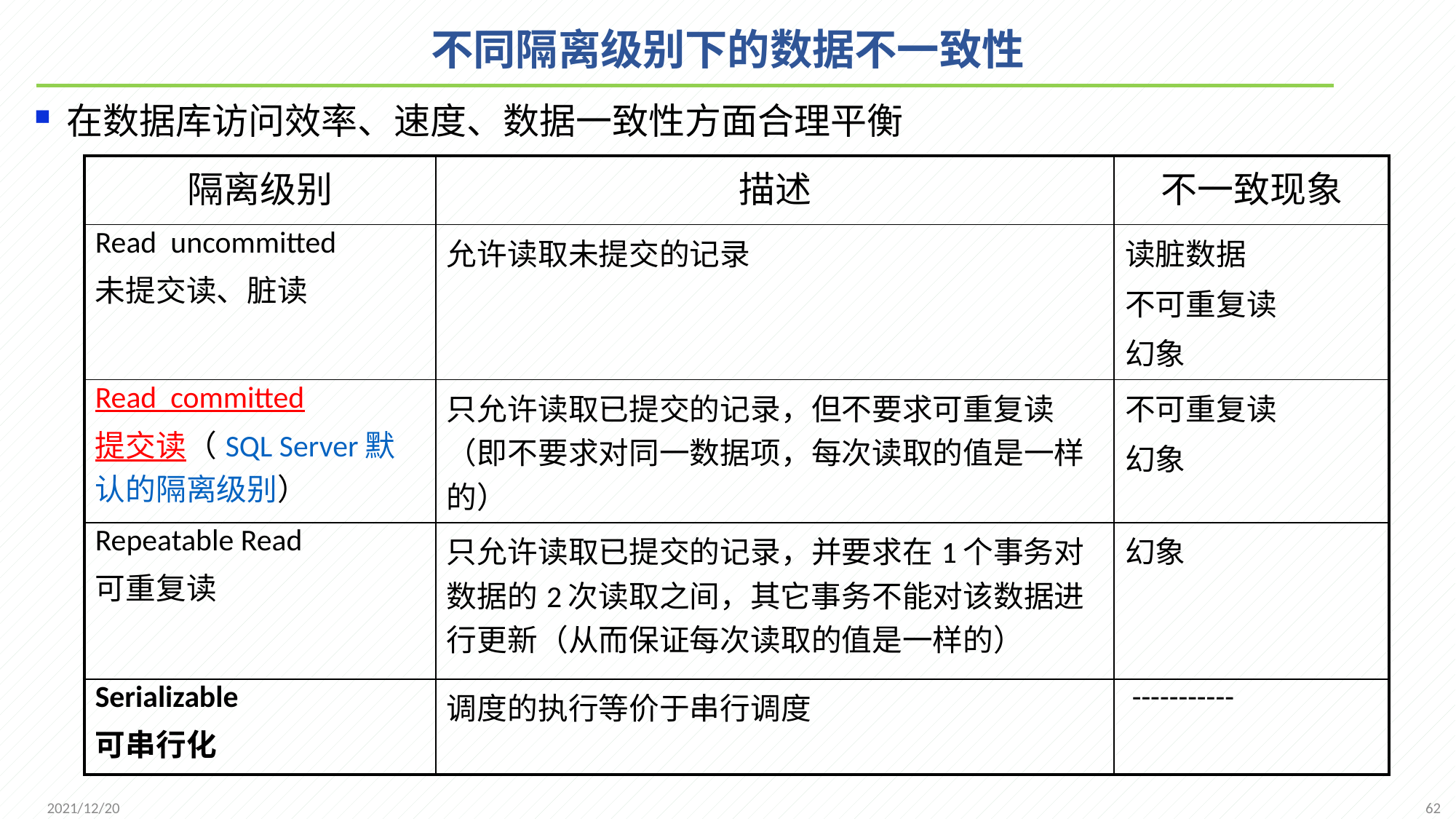

# 不同隔离级别下的数据不一致性
在数据库访问效率、速度、数据一致性方面合理平衡

| 隔离级别 | 描述 | 不一致现象 |
| --- | --- | --- |
| Read uncommitted 未提交读、脏读 | 允许读取未提交的记录 | 读脏数据 不可重复读 幻象 |
| Read committed 提交读（SQL Server默认的隔离级别） | 只允许读取已提交的记录，但不要求可重复读（即不要求对同一数据项，每次读取的值是一样的） | 不可重复读 幻象 |
| Repeatable Read 可重复读 | 只允许读取已提交的记录，并要求在1个事务对数据的2次读取之间，其它事务不能对该数据进行更新（从而保证每次读取的值是一样的） | 幻象 |
| Serializable 可串行化 | 调度的执行等价于串行调度 | ----------- |
62
2021/12/20